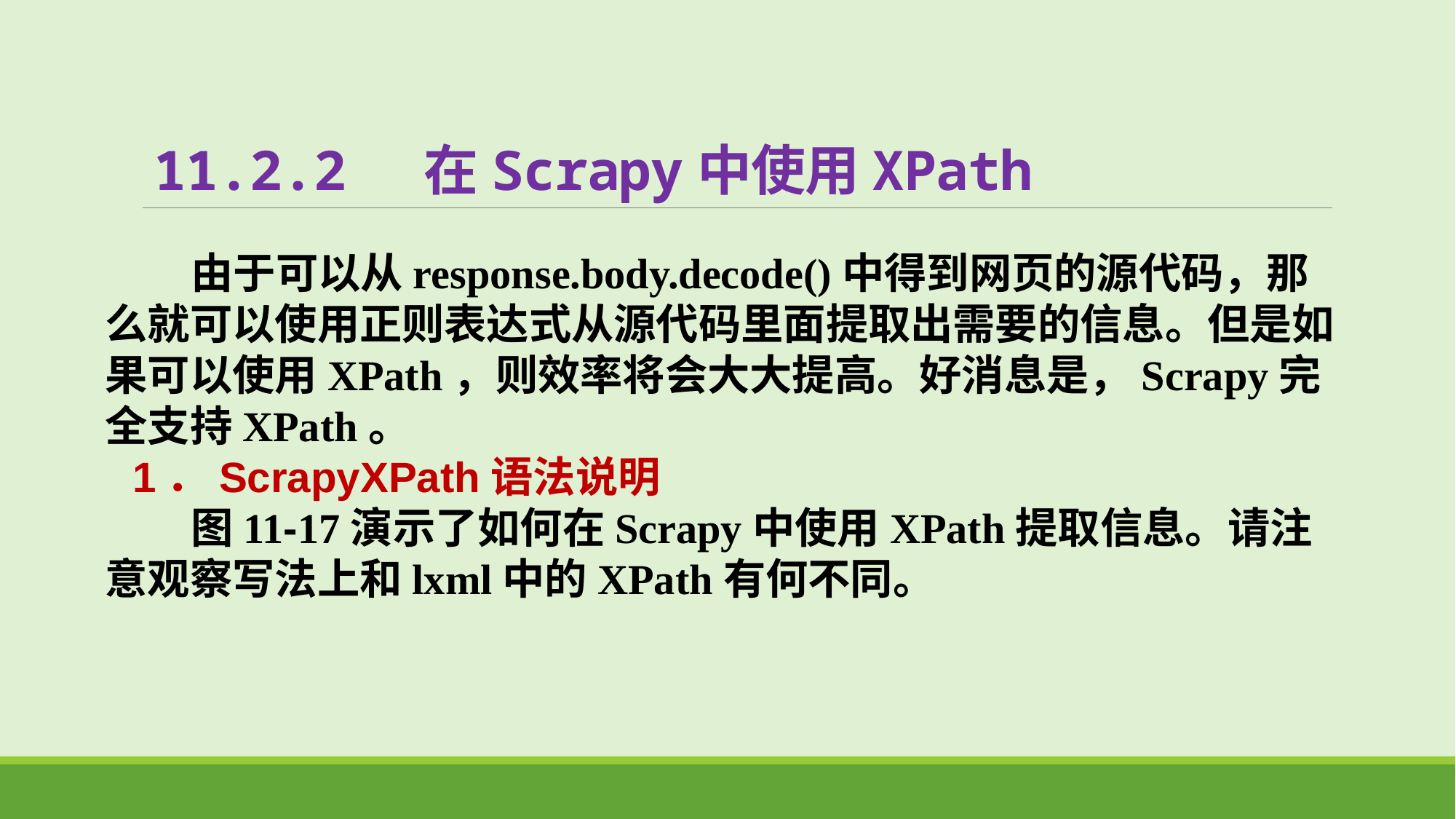

# 11.2.2  在Scrapy中使用XPath
     由于可以从response.body.decode()中得到网页的源代码，那么就可以使用正则表达式从源代码里面提取出需要的信息。但是如果可以使用XPath，则效率将会大大提高。好消息是，Scrapy完全支持XPath。
1．ScrapyXPath语法说明
     图11-17演示了如何在Scrapy中使用XPath提取信息。请注意观察写法上和lxml中的XPath有何不同。